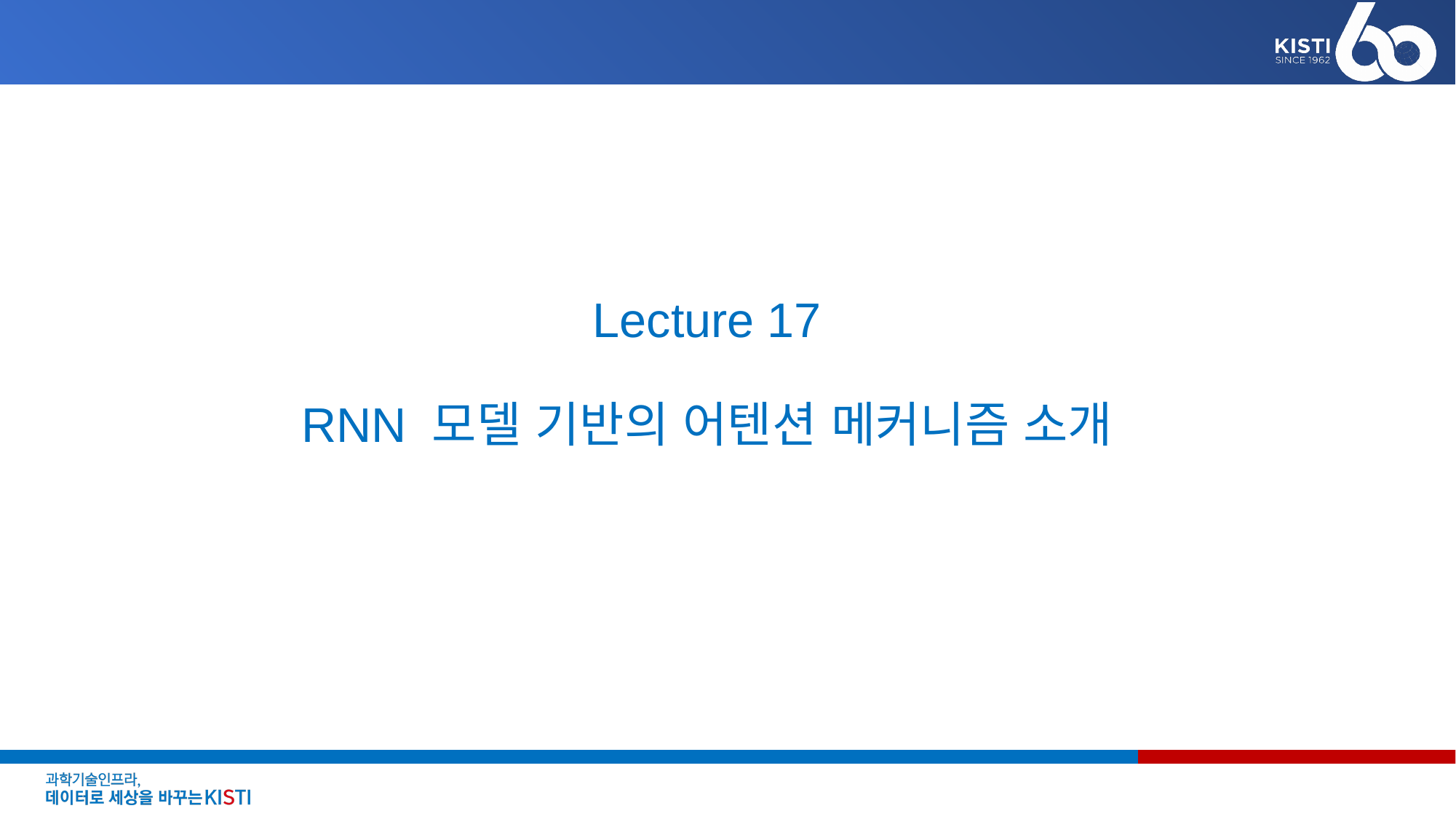

# Lecture 17 RNN 모델 기반의 어텐션 메커니즘 소개